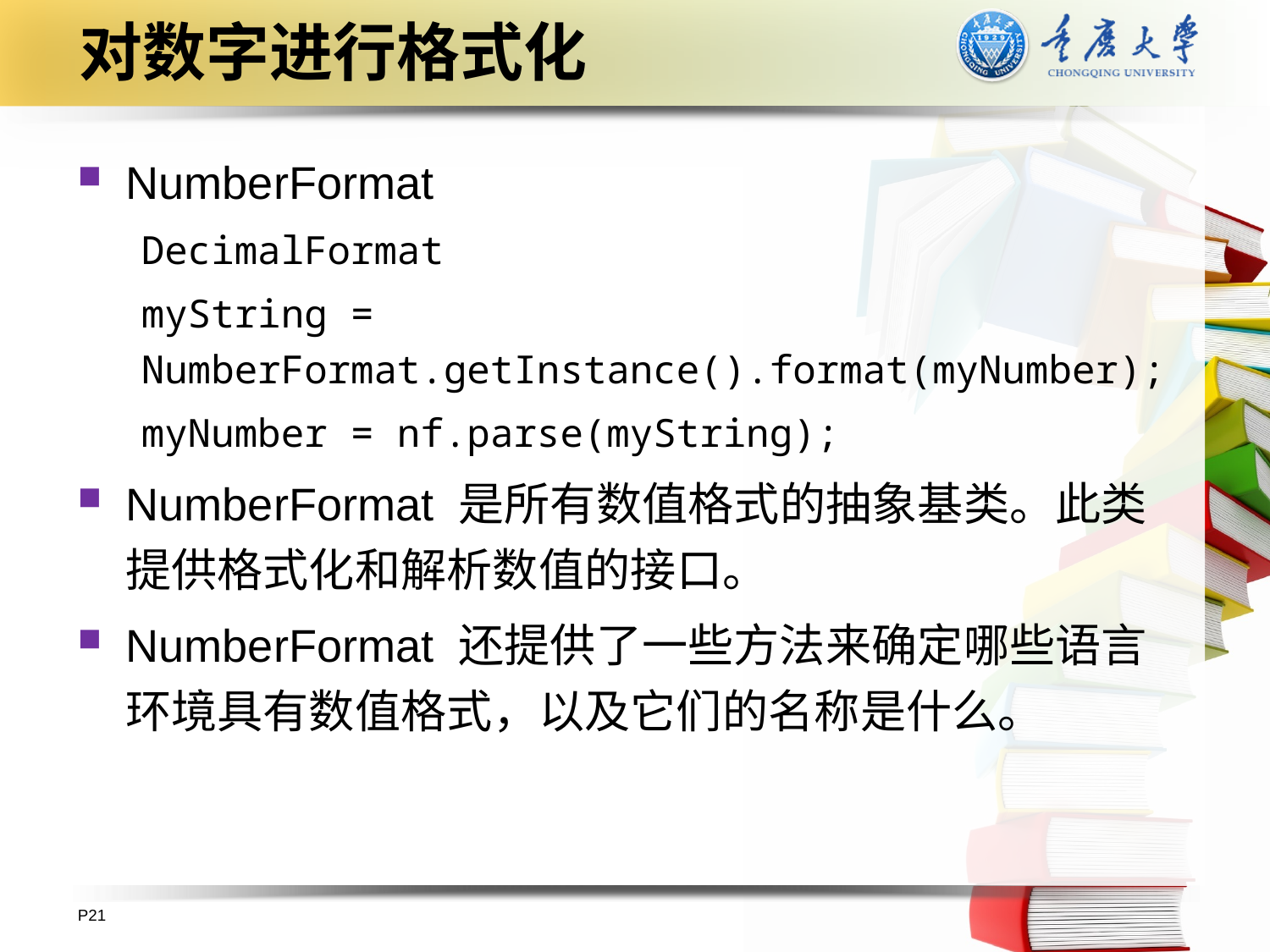

# 对数字进行格式化
NumberFormat
DecimalFormat
myString = NumberFormat.getInstance().format(myNumber);
myNumber = nf.parse(myString);
NumberFormat 是所有数值格式的抽象基类。此类提供格式化和解析数值的接口。
NumberFormat 还提供了一些方法来确定哪些语言环境具有数值格式，以及它们的名称是什么。
P21